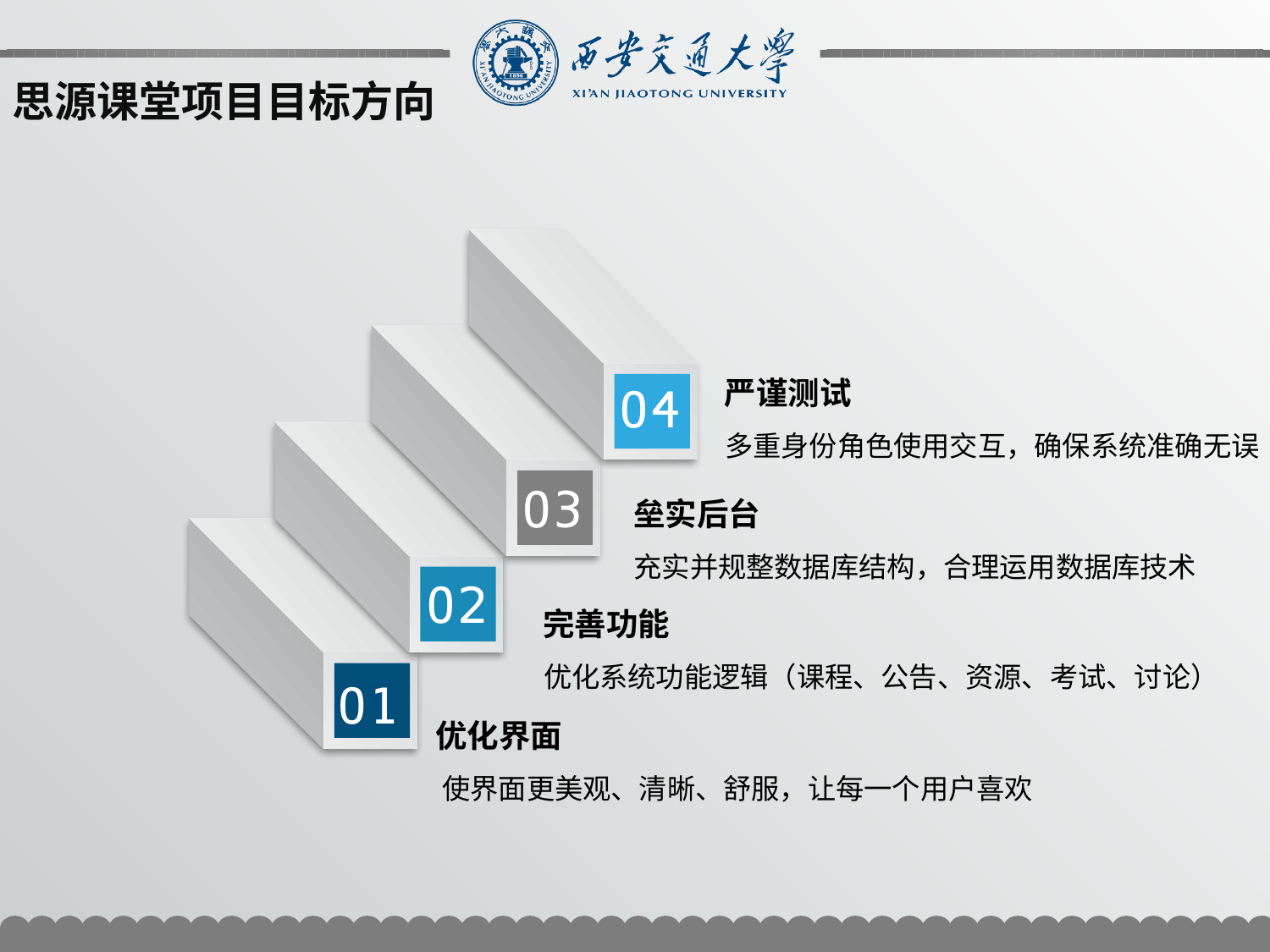

思源课堂项目目标方向

      严谨测试
       多重身份角色使用交互，确保系统准确无误
04
      垒实后台
       充实并规整数据库结构，合理运用数据库技术
03
02
      完善功能
       优化系统功能逻辑（课程、公告、资源、考试、讨论）
01
      优化界面
        使界面更美观、清晰、舒服，让每一个用户喜欢